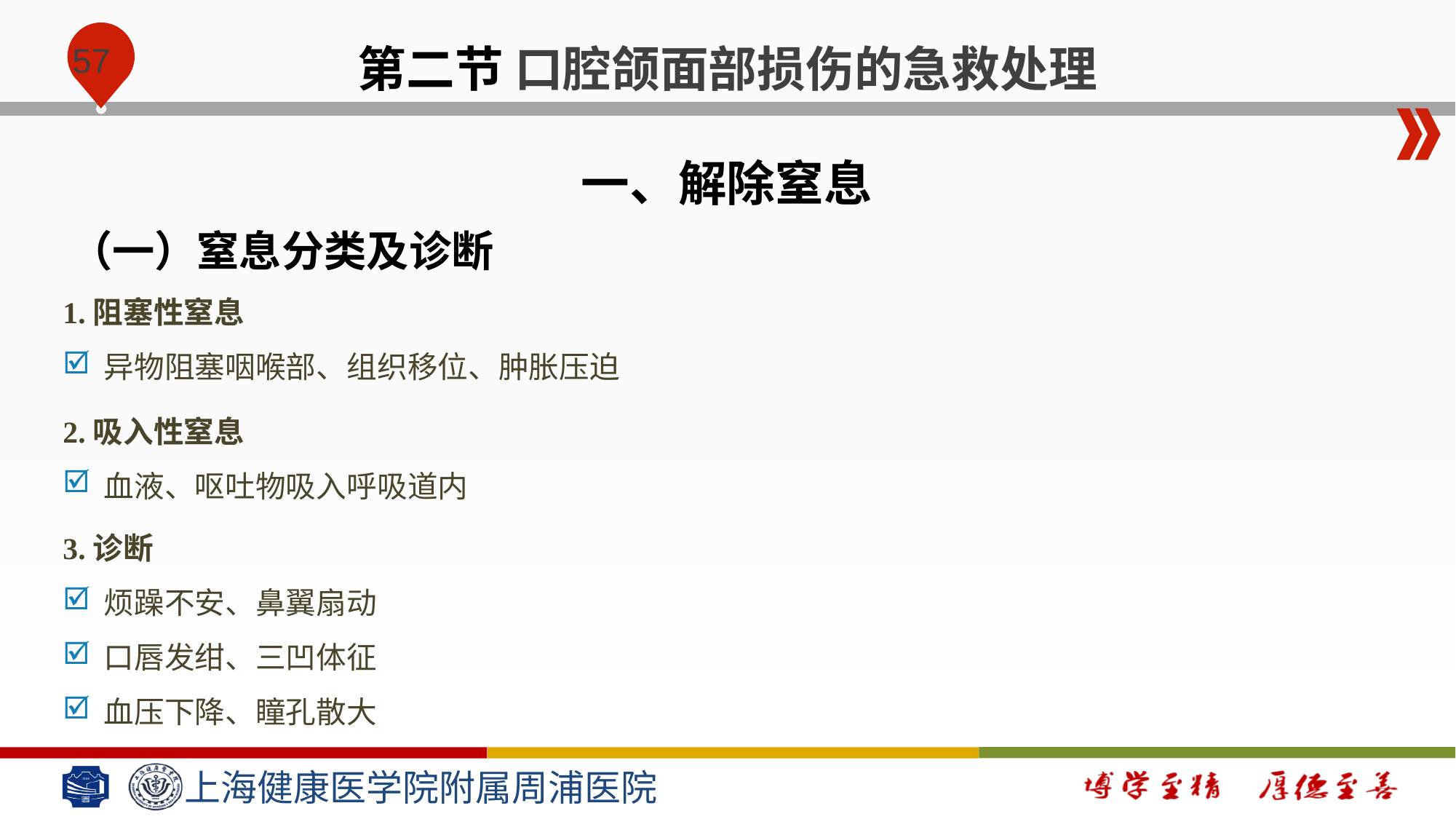

# 第二节 口腔颌面部损伤的急救处理
一、解除窒息
（一）窒息分类及诊断
1.阻塞性窒息
异物阻塞咽喉部、组织移位、肿胀压迫
2.吸入性窒息
血液、呕吐物吸入呼吸道内
3.诊断
烦躁不安、鼻翼扇动
口唇发绀、三凹体征
血压下降、瞳孔散大